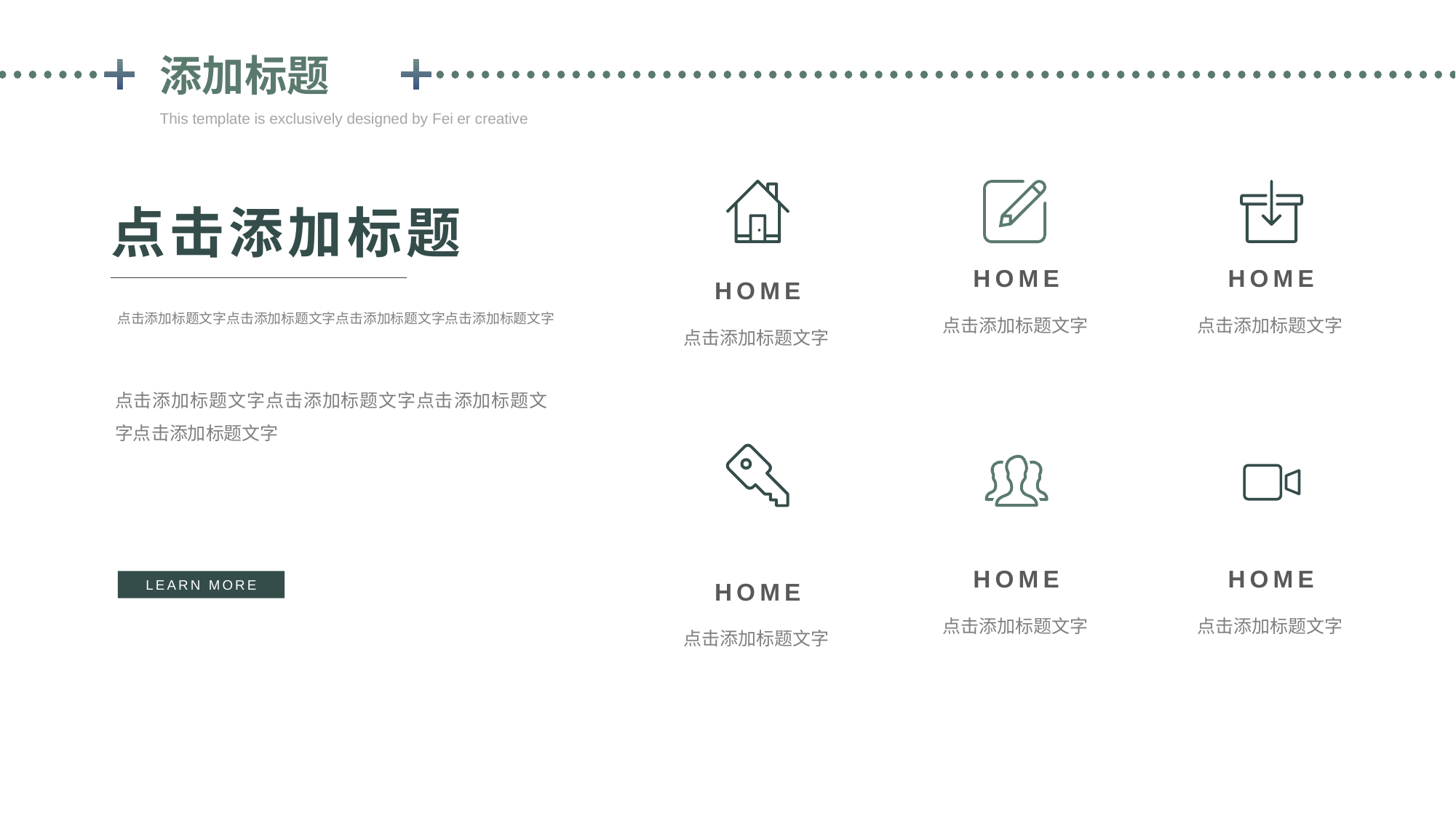

添加标题

This template is exclusively designed by Fei er creative

点击添加标题
点击添加标题文字点击添加标题文字点击添加标题文字点击添加标题文字
点击添加标题文字点击添加标题文字点击添加标题文字点击添加标题文字
LEARN MORE
HOME
点击添加标题文字
HOME
点击添加标题文字
HOME
点击添加标题文字

HOME
点击添加标题文字
HOME
点击添加标题文字
HOME
点击添加标题文字